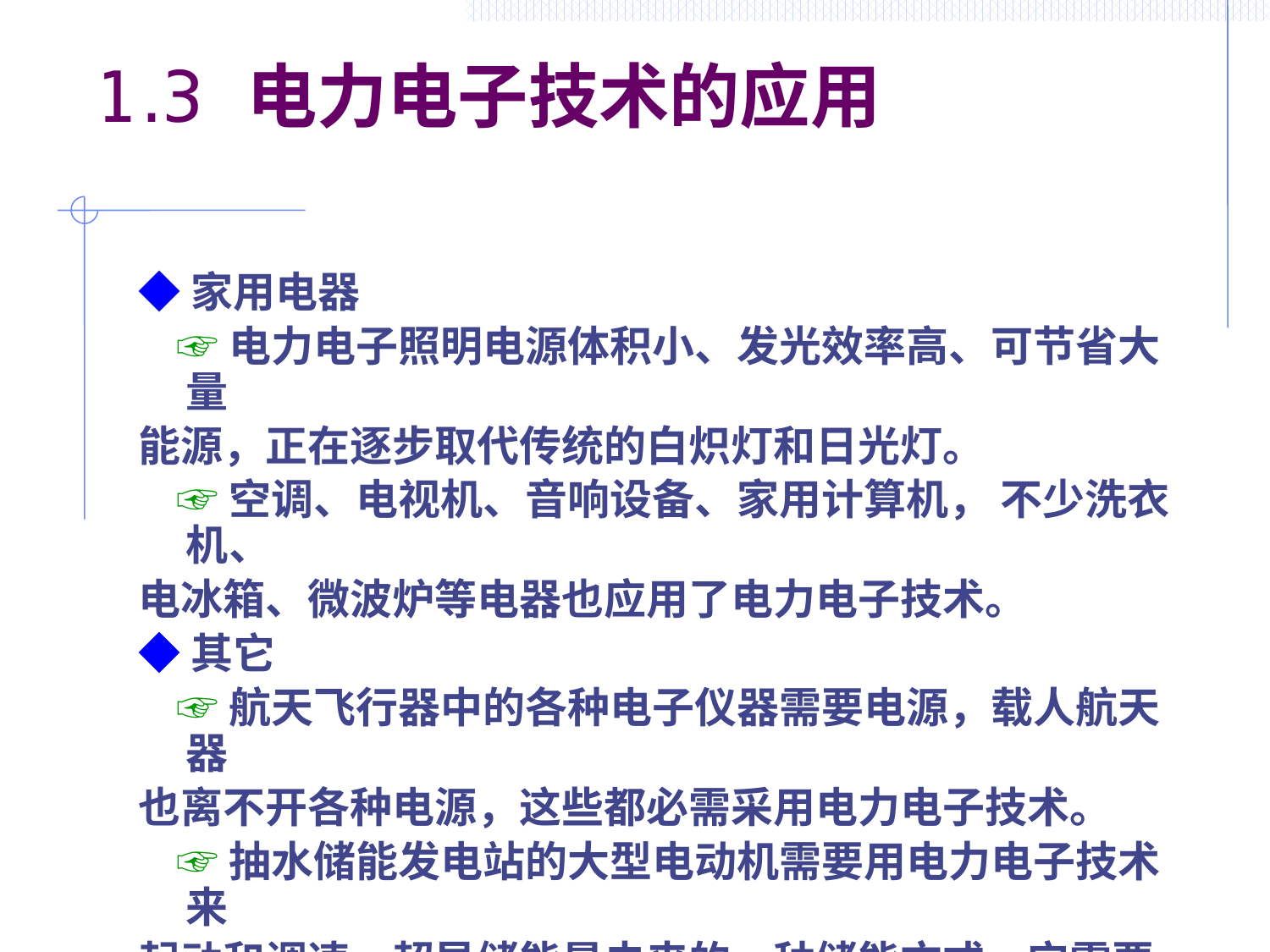

# 1.3 电力电子技术的应用
◆家用电器
    ☞电力电子照明电源体积小、发光效率高、可节省大量
能源，正在逐步取代传统的白炽灯和日光灯。
    ☞空调、电视机、音响设备、家用计算机， 不少洗衣机、
电冰箱、微波炉等电器也应用了电力电子技术。
◆其它
    ☞航天飞行器中的各种电子仪器需要电源，载人航天器
也离不开各种电源，这些都必需采用电力电子技术。
    ☞抽水储能发电站的大型电动机需要用电力电子技术来
起动和调速。超导储能是未来的一种储能方式，它需要强
大的直流电源供电，这也离不开电力电子技术。